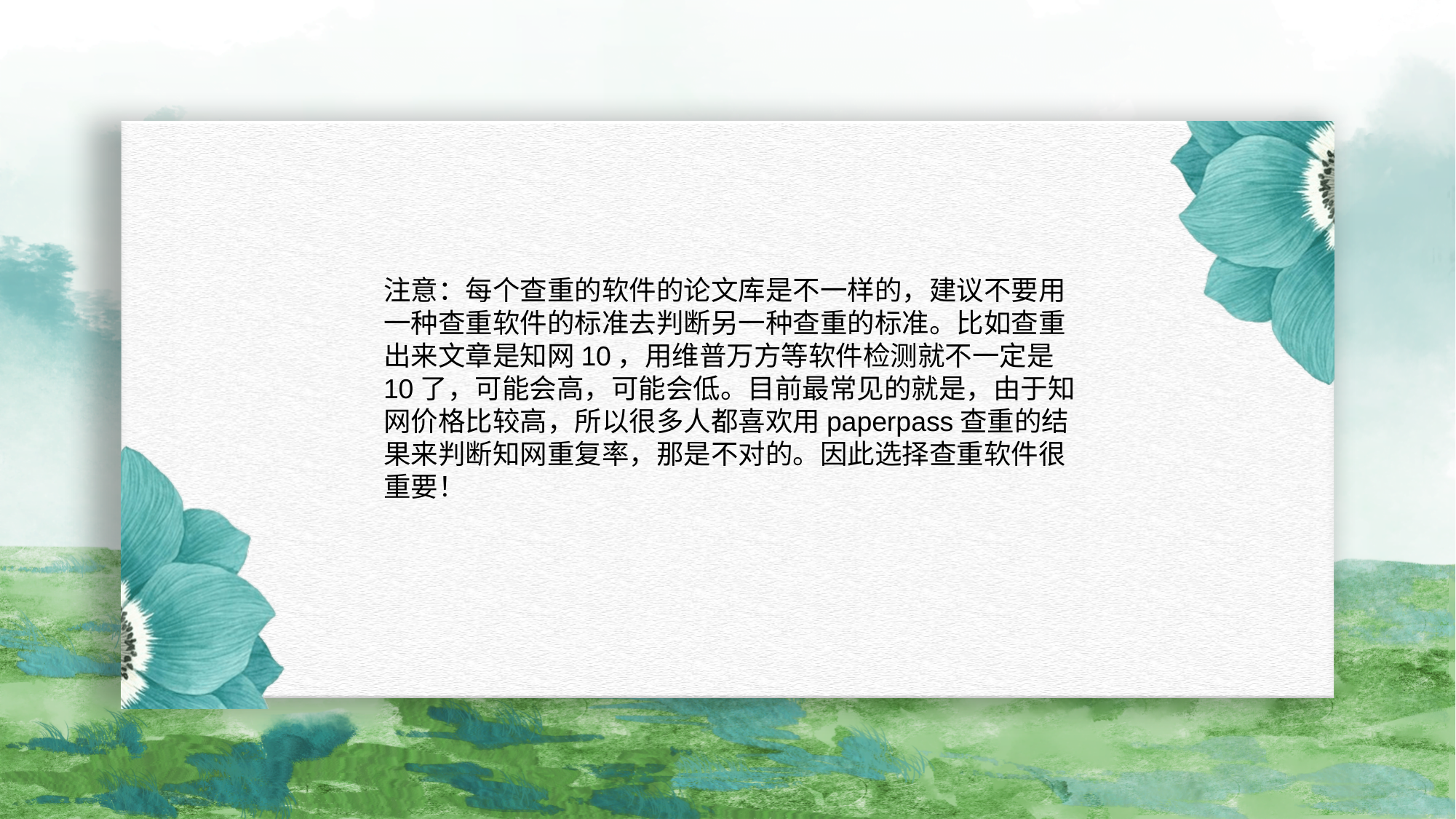

注意：每个查重的软件的论文库是不一样的，建议不要用一种查重软件的标准去判断另一种查重的标准。比如查重出来文章是知网10，用维普万方等软件检测就不一定是10了，可能会高，可能会低。目前最常见的就是，由于知网价格比较高，所以很多人都喜欢用paperpass查重的结果来判断知网重复率，那是不对的。因此选择查重软件很重要！